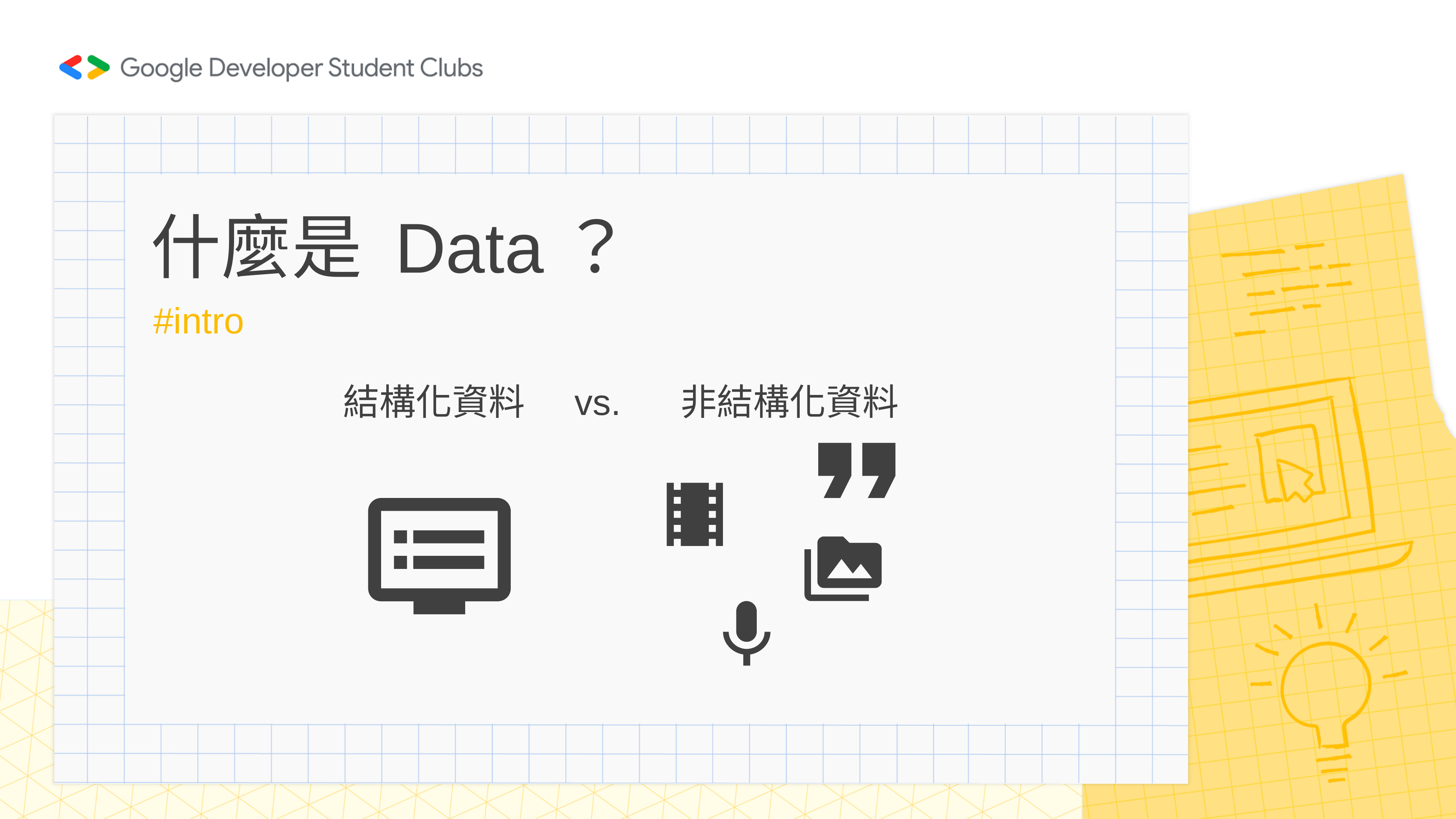

# 什麼是 Data？
#intro
結構化資料     vs.     非結構化資料